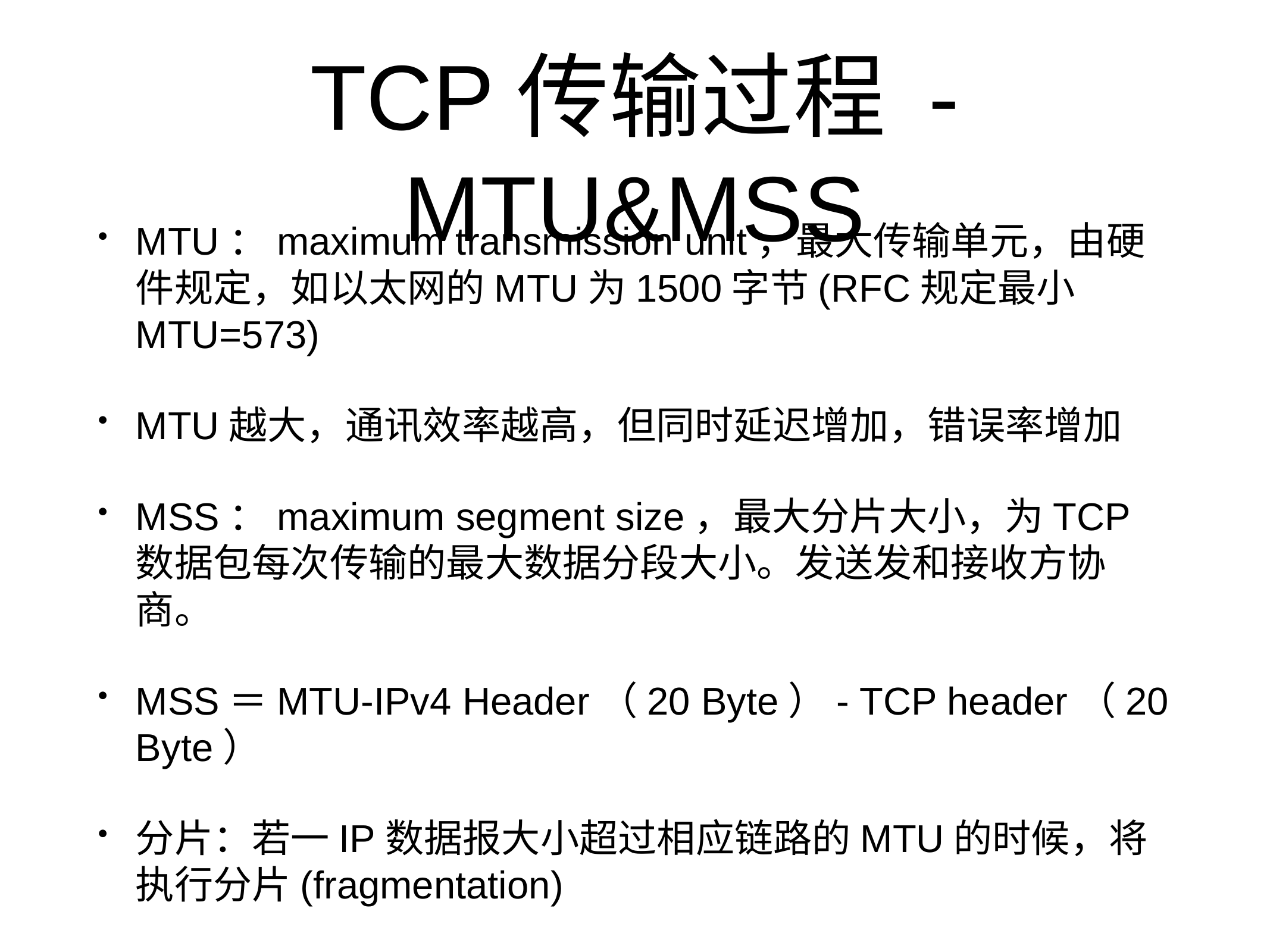

# TCP传输过程 - MTU&MSS
MTU：maximum transmission unit，最大传输单元，由硬件规定，如以太网的MTU为1500字节(RFC规定最小MTU=573)
MTU越大，通讯效率越高，但同时延迟增加，错误率增加
MSS：maximum segment size，最大分片大小，为TCP数据包每次传输的最大数据分段大小。发送发和接收方协商。
MSS＝MTU-IPv4 Header（20 Byte）- TCP header（20 Byte）
分片：若一IP数据报大小超过相应链路的MTU的时候，将执行分片(fragmentation)